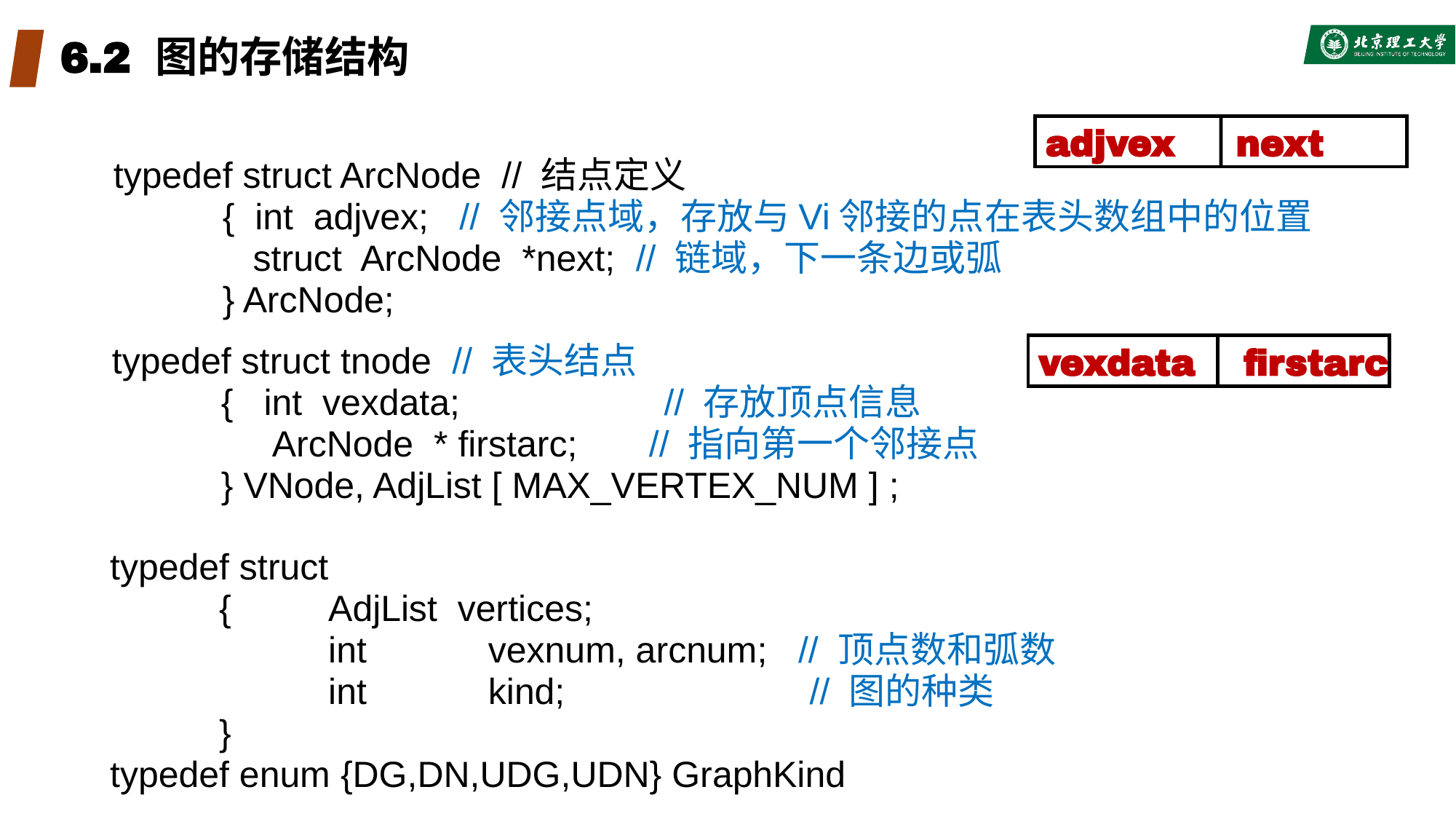

# 6.2 图的存储结构
adjvex     next

typedef struct ArcNode  // 结点定义
	{  int  adjvex;   // 邻接点域，存放与Vi邻接的点在表头数组中的位置
	   struct  ArcNode  *next;  // 链域，下一条边或弧
	} ArcNode;
typedef struct tnode  // 表头结点
	{   int  vexdata;                    // 存放顶点信息
	     ArcNode  * firstarc;       // 指向第一个邻接点
	} VNode, AdjList [ MAX_VERTEX_NUM ] ;
vexdata    firstarc

typedef struct
	{  	AdjList  vertices;
		int	     vexnum, arcnum;   // 顶点数和弧数
		int 	     kind;                        // 图的种类
	}
typedef enum {DG,DN,UDG,UDN} GraphKind